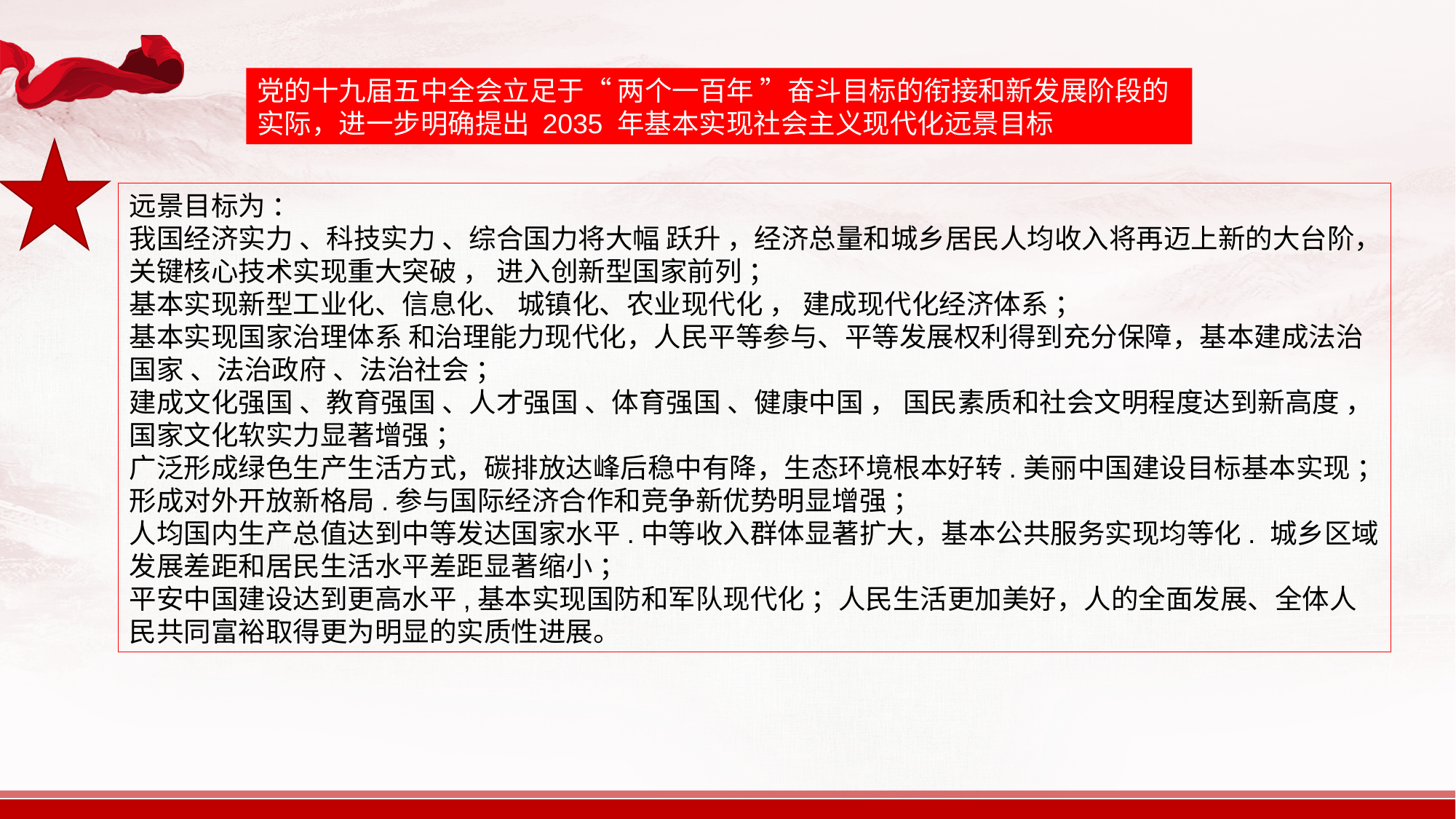

党的十九届五中全会立足于“ 两个一百年 ”奋斗目标的衔接和新发展阶段的实际，进一步明确提出 2035 年基本实现社会主义现代化远景目标

远景目标为 ：
我国经济实力 、科技实力 、综合国力将大幅 跃升 ，经济总量和城乡居民人均收入将再迈上新的大台阶，关键核心技术实现重大突破 ， 进入创新型国家前列 ；
基本实现新型工业化、信息化、 城镇化、农业现代化 ， 建成现代化经济体系 ；
基本实现国家治理体系 和治理能力现代化，人民平等参与、平等发展权利得到充分保障，基本建成法治国家 、法治政府 、法治社会 ；
建成文化强国 、教育强国 、人才强国 、体育强国 、健康中国 ， 国民素质和社会文明程度达到新高度 ， 国家文化软实力显著增强 ；
广泛形成绿色生产生活方式，碳排放达峰后稳中有降，生态环境根本好转.美丽中国建设目标基本实现 ；
形成对外开放新格局.参与国际经济合作和竞争新优势明显增强 ；
人均国内生产总值达到中等发达国家水平.中等收入群体显著扩大，基本公共服务实现均等化. 城乡区域发展差距和居民生活水平差距显著缩小 ；
平安中国建设达到更高水平,基本实现国防和军队现代化 ；人民生活更加美好，人的全面发展、全体人 民共同富裕取得更为明显的实质性进展。